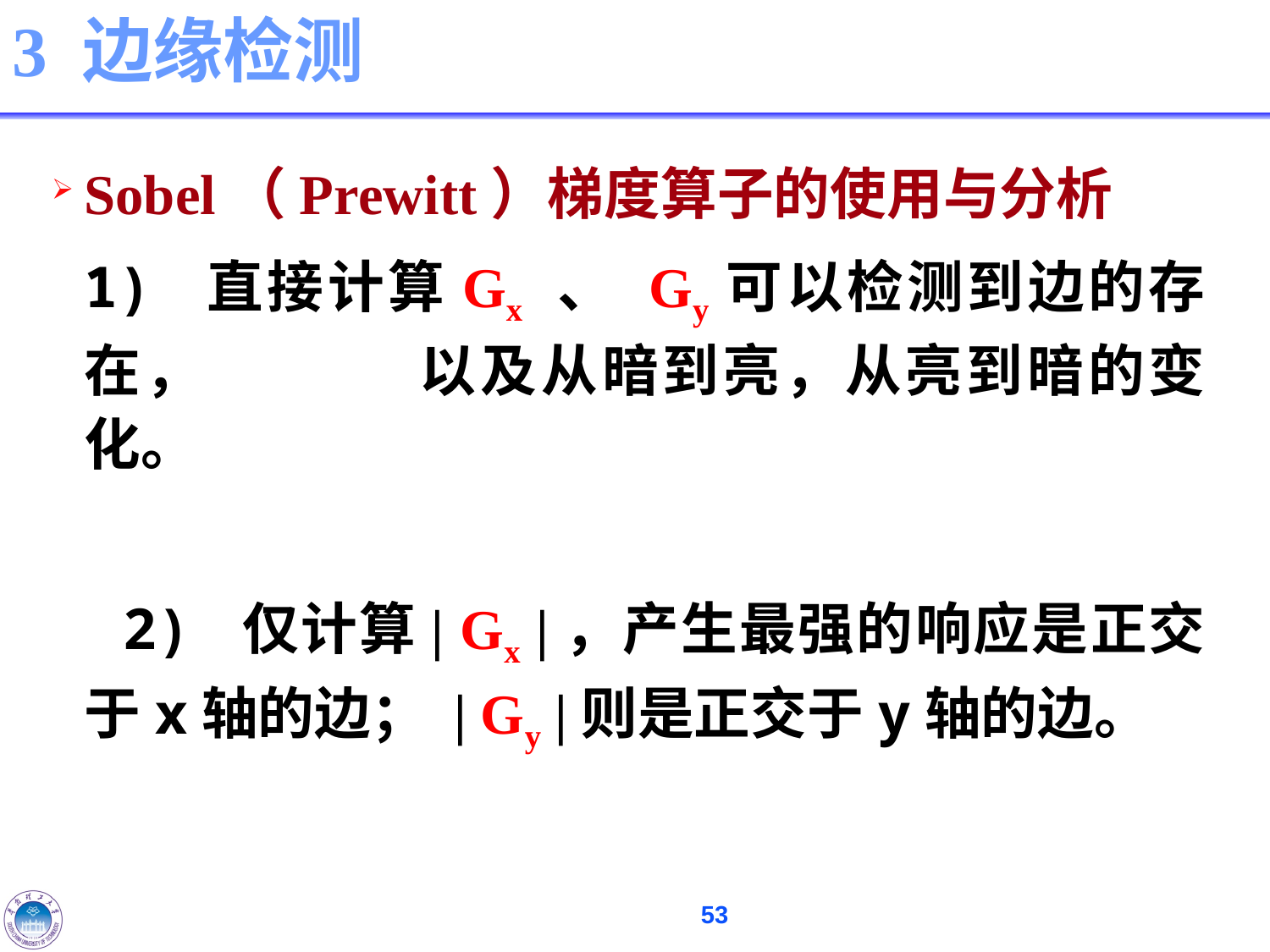

# 3 边缘检测
Sobel（Prewitt）梯度算子的使用与分析
	1) 直接计算Gx 、 Gy可以检测到边的存在，        	  以及从暗到亮，从亮到暗的变化。

  2) 仅计算| Gx |，产生最强的响应是正交于x轴的边； | Gy |则是正交于y轴的边。